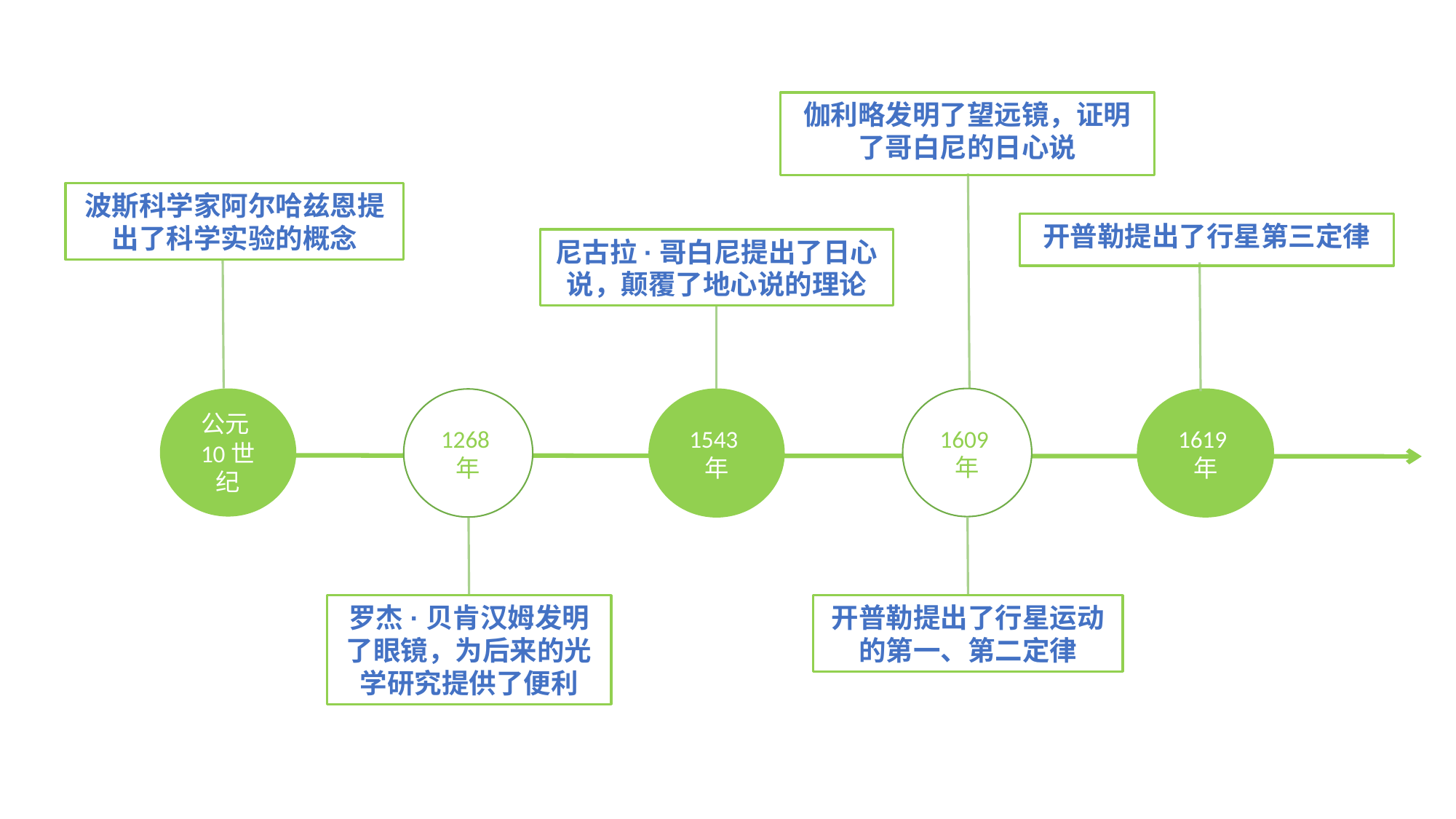

伽利略发明了望远镜，证明了哥白尼的日心说
波斯科学家阿尔哈兹恩提出了科学实验的概念
开普勒提出了行星第三定律
尼古拉·哥白尼提出了日心说，颠覆了地心说的理论
公元10世纪
1619年
1543年
1609年
1268年
罗杰·贝肯汉姆发明了眼镜，为后来的光学研究提供了便利
开普勒提出了行星运动的第一、第二定律